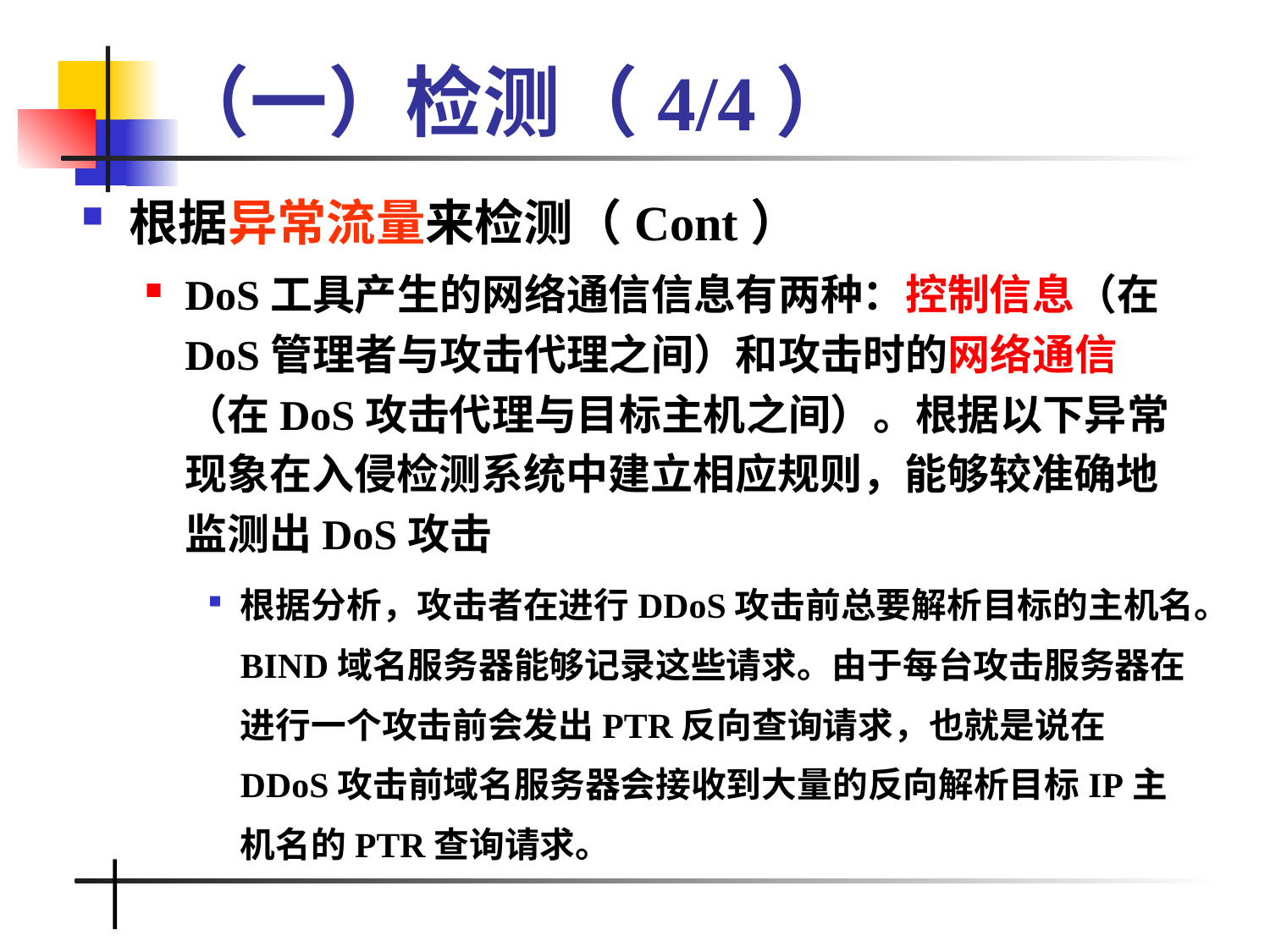

# （一）检测（4/4）
根据异常流量来检测（Cont）
DoS工具产生的网络通信信息有两种：控制信息（在DoS管理者与攻击代理之间）和攻击时的网络通信（在DoS攻击代理与目标主机之间）。根据以下异常现象在入侵检测系统中建立相应规则，能够较准确地监测出DoS攻击
根据分析，攻击者在进行DDoS攻击前总要解析目标的主机名。BIND域名服务器能够记录这些请求。由于每台攻击服务器在进行一个攻击前会发出PTR反向查询请求，也就是说在DDoS攻击前域名服务器会接收到大量的反向解析目标IP主机名的PTR查询请求。